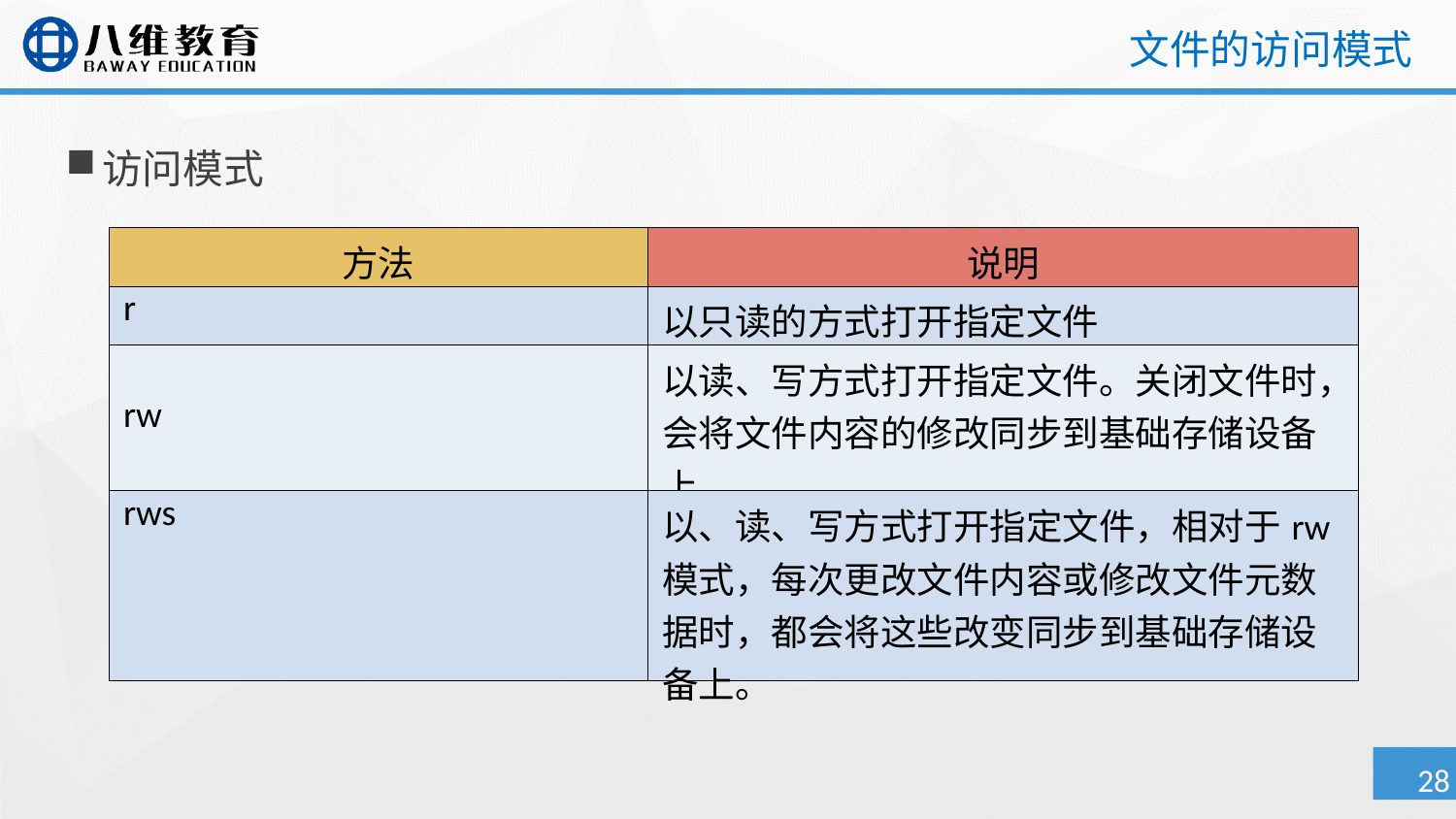

# 文件的访问模式
访问模式
| 方法 | 说明 |
| --- | --- |
| r | 以只读的方式打开指定文件 |
| rw | 以读、写方式打开指定文件。关闭文件时，会将文件内容的修改同步到基础存储设备上 |
| rws | 以、读、写方式打开指定文件，相对于rw模式，每次更改文件内容或修改文件元数据时，都会将这些改变同步到基础存储设备上。 |